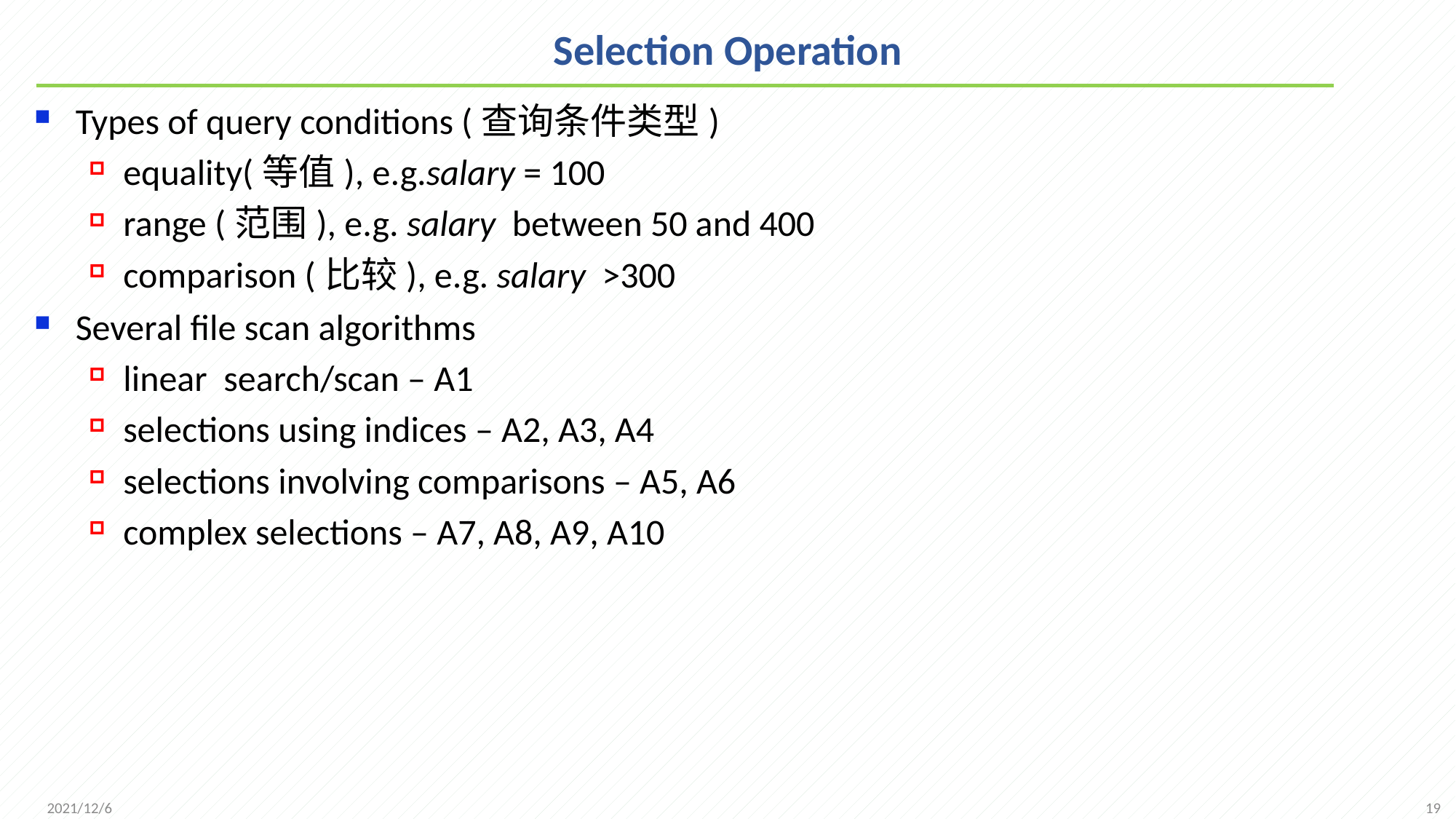

# Selection Operation
Types of query conditions (查询条件类型)
equality(等值), e.g.salary = 100
range (范围), e.g. salary  between 50 and 400
comparison (比较), e.g. salary  >300
Several file scan algorithms
linear  search/scan – A1
selections using indices – A2, A3, A4
selections involving comparisons – A5, A6
complex selections – A7, A8, A9, A10

19
2021/12/6